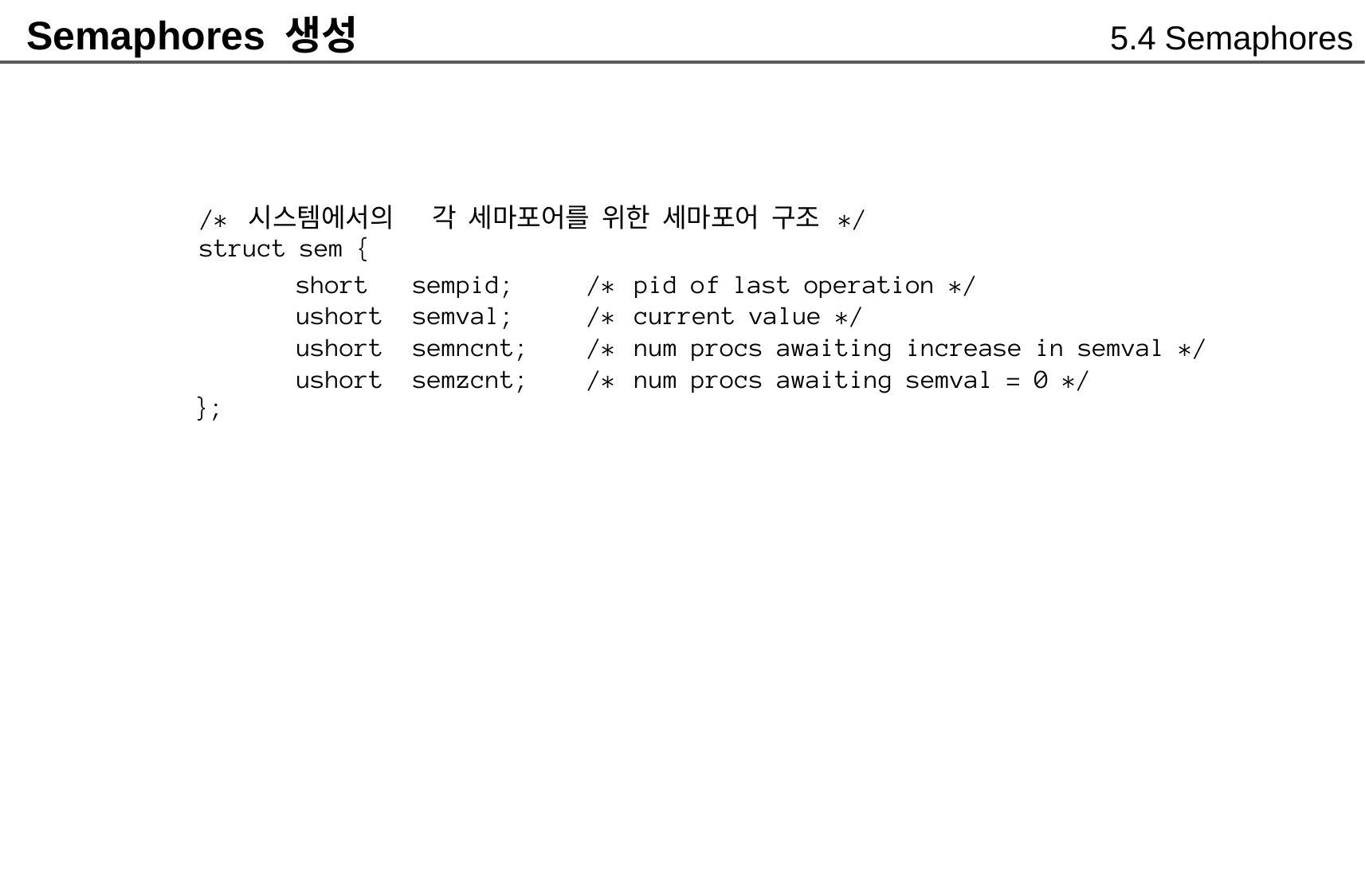

Semaphores 생성
5.4 Semaphores

/*  시스템에서의
struct  sem  {
각  세마포어를  위한  세마포어  구조  */
short
ushort
ushort
ushort
sempid;
semval;
semncnt;
semzcnt;
/*
/*
/*
/*
pid  of  last  operation  */
current  value  */
num  procs  awaiting  increase  in  semval  */
num  procs  awaiting  semval  =  0  */
};